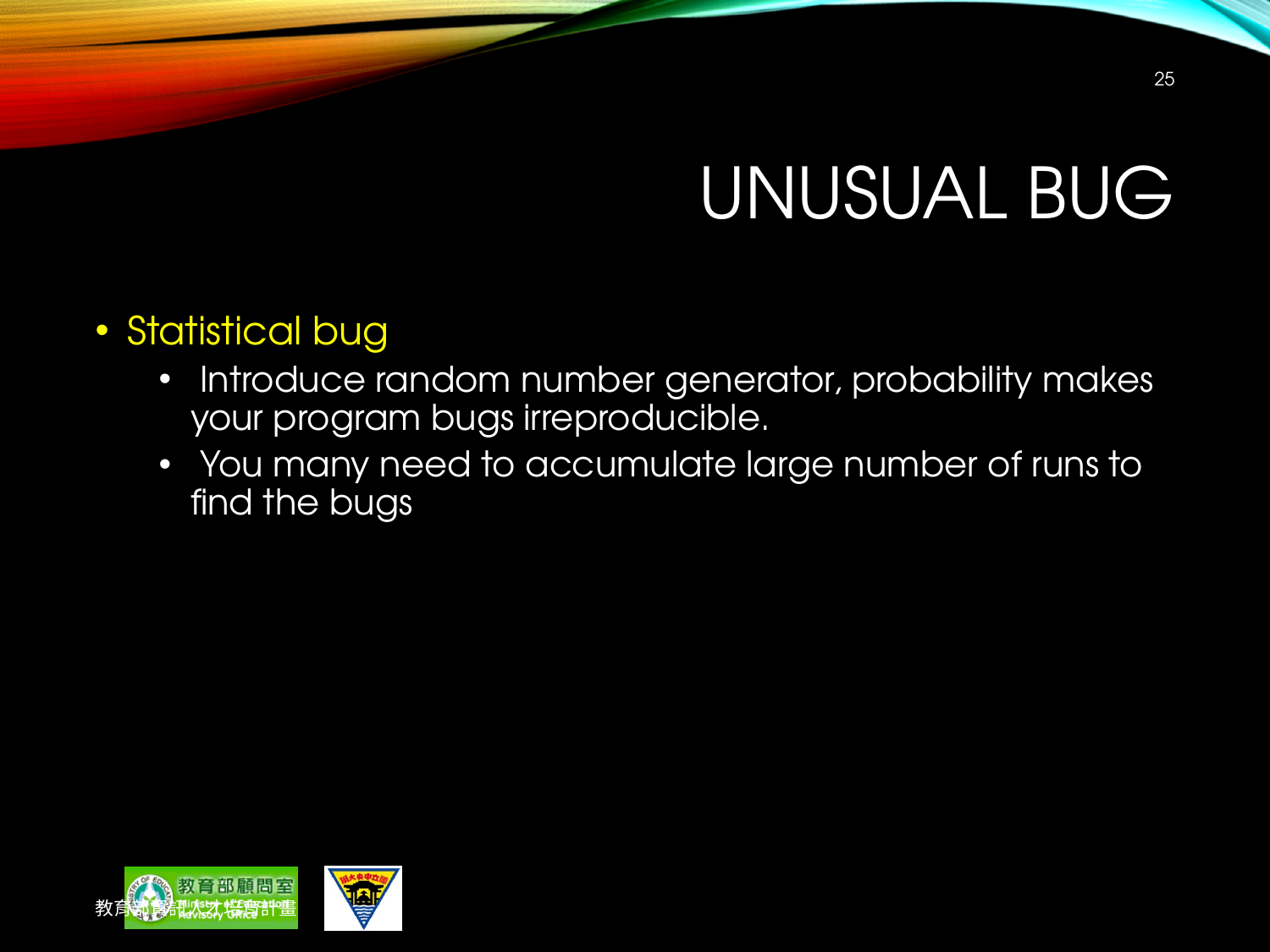

25
# Unusual bug
Statistical bug
 Introduce random number generator, probability makes your program bugs irreproducible.
 You many need to accumulate large number of runs to find the bugs

教育部資訊人才培育計畫